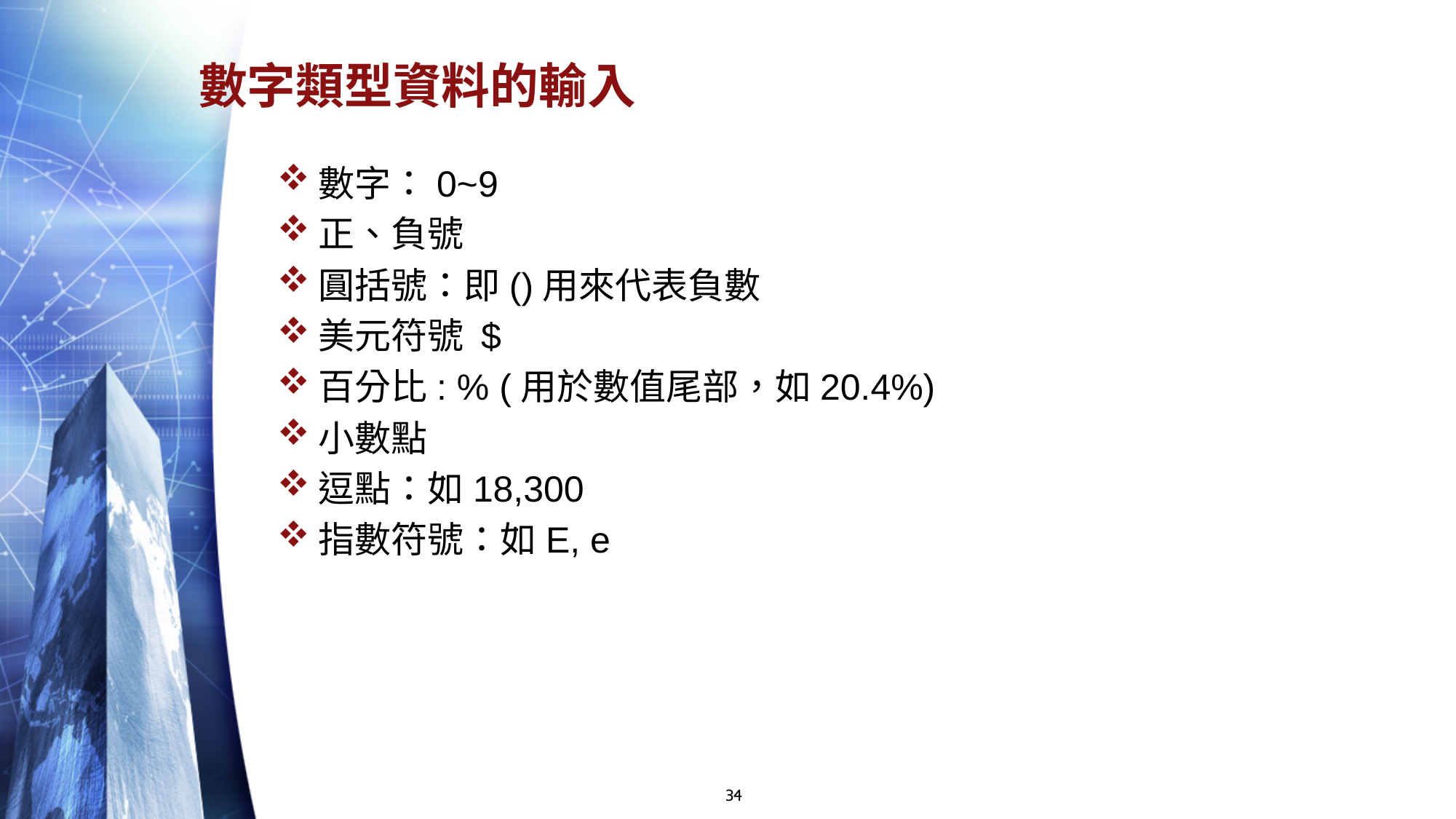

# 數字類型資料的輸入
數字：0~9
正、負號
圓括號：即()用來代表負數
美元符號 $
百分比: % (用於數值尾部，如20.4%)
小數點
逗點：如18,300
指數符號：如E, e
34